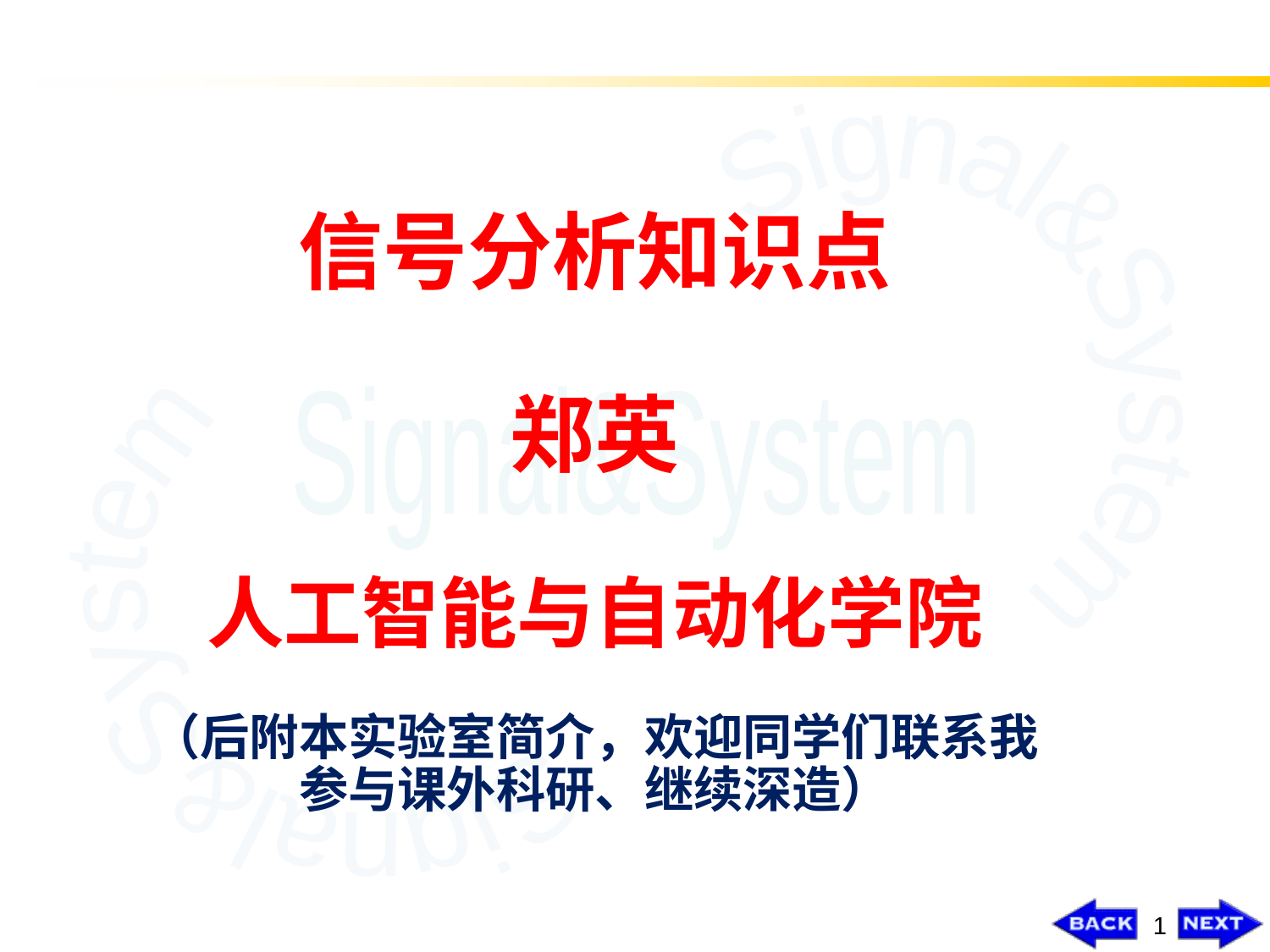

# 信号分析知识点 郑英 人工智能与自动化学院 （后附本实验室简介，欢迎同学们联系我 参与课外科研、继续深造）
1